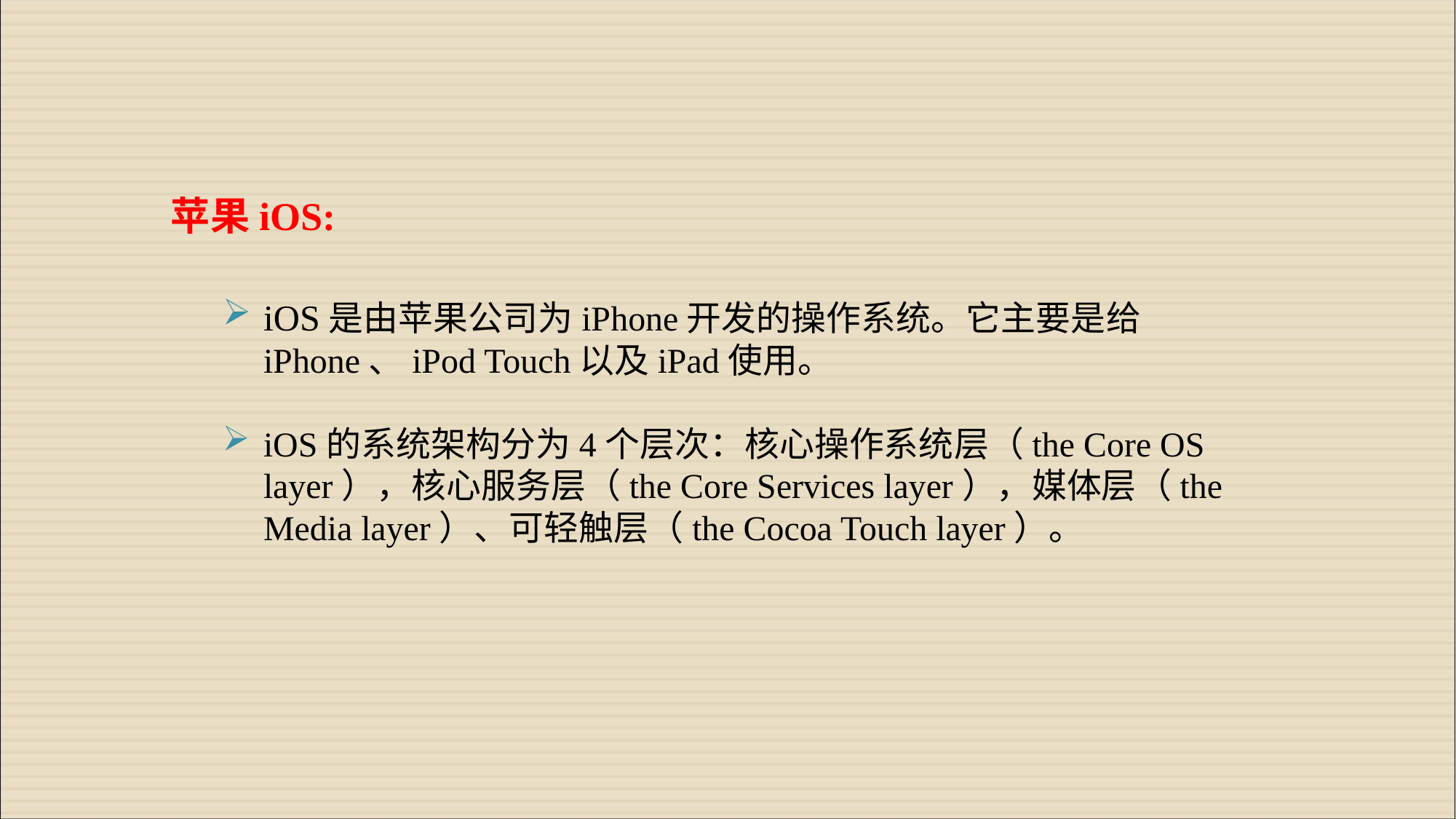

苹果iOS:
iOS是由苹果公司为iPhone开发的操作系统。它主要是给iPhone、iPod Touch以及iPad使用。

iOS的系统架构分为4个层次：核心操作系统层（the Core OS layer），核心服务层（the Core Services layer），媒体层（the Media layer）、可轻触层（the Cocoa Touch layer）。